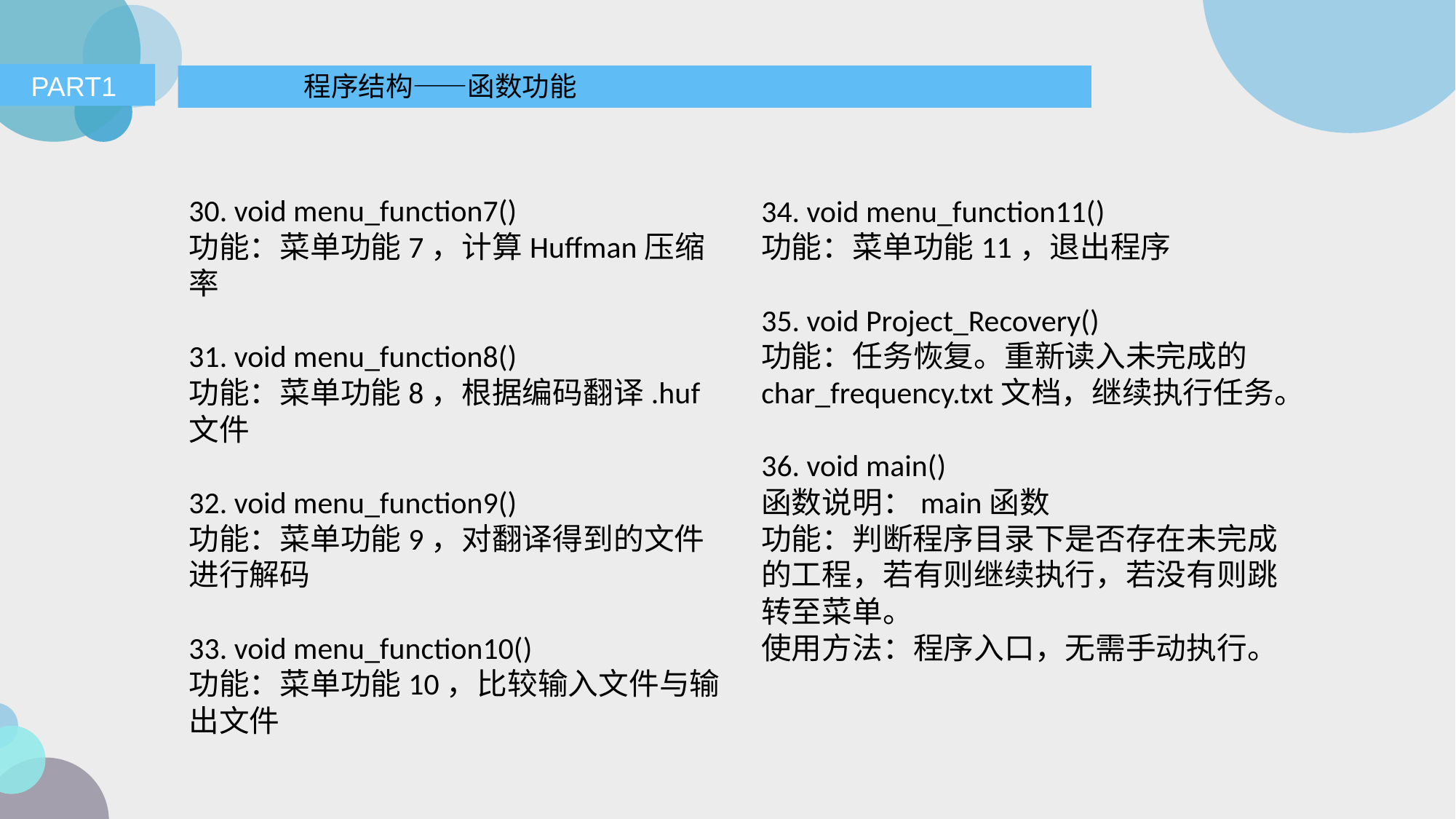

PART1
程序结构——函数功能

30. void menu_function7()
功能：菜单功能7，计算Huffman压缩率

31. void menu_function8()
功能：菜单功能8，根据编码翻译.huf文件

32. void menu_function9()
功能：菜单功能9，对翻译得到的文件进行解码

33. void menu_function10()
功能：菜单功能10，比较输入文件与输出文件

34. void menu_function11()
功能：菜单功能11，退出程序

35. void Project_Recovery()
功能：任务恢复。重新读入未完成的char_frequency.txt文档，继续执行任务。

36. void main()
函数说明：main函数
功能：判断程序目录下是否存在未完成的工程，若有则继续执行，若没有则跳转至菜单。
使用方法：程序入口，无需手动执行。